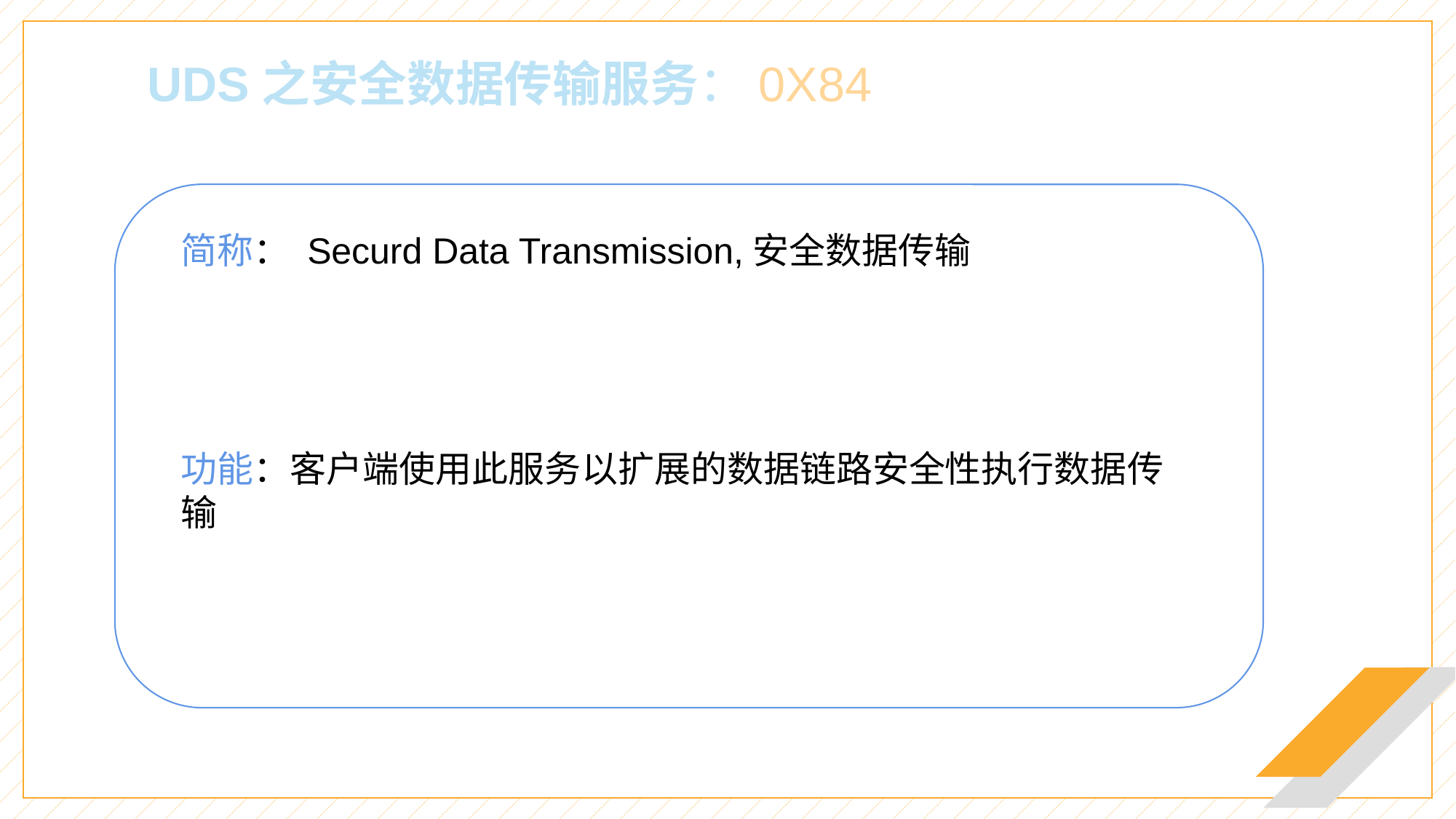

UDS之安全数据传输服务：0X84

简称： Securd Data Transmission,安全数据传输

功能：客户端使用此服务以扩展的数据链路安全性执行数据传输